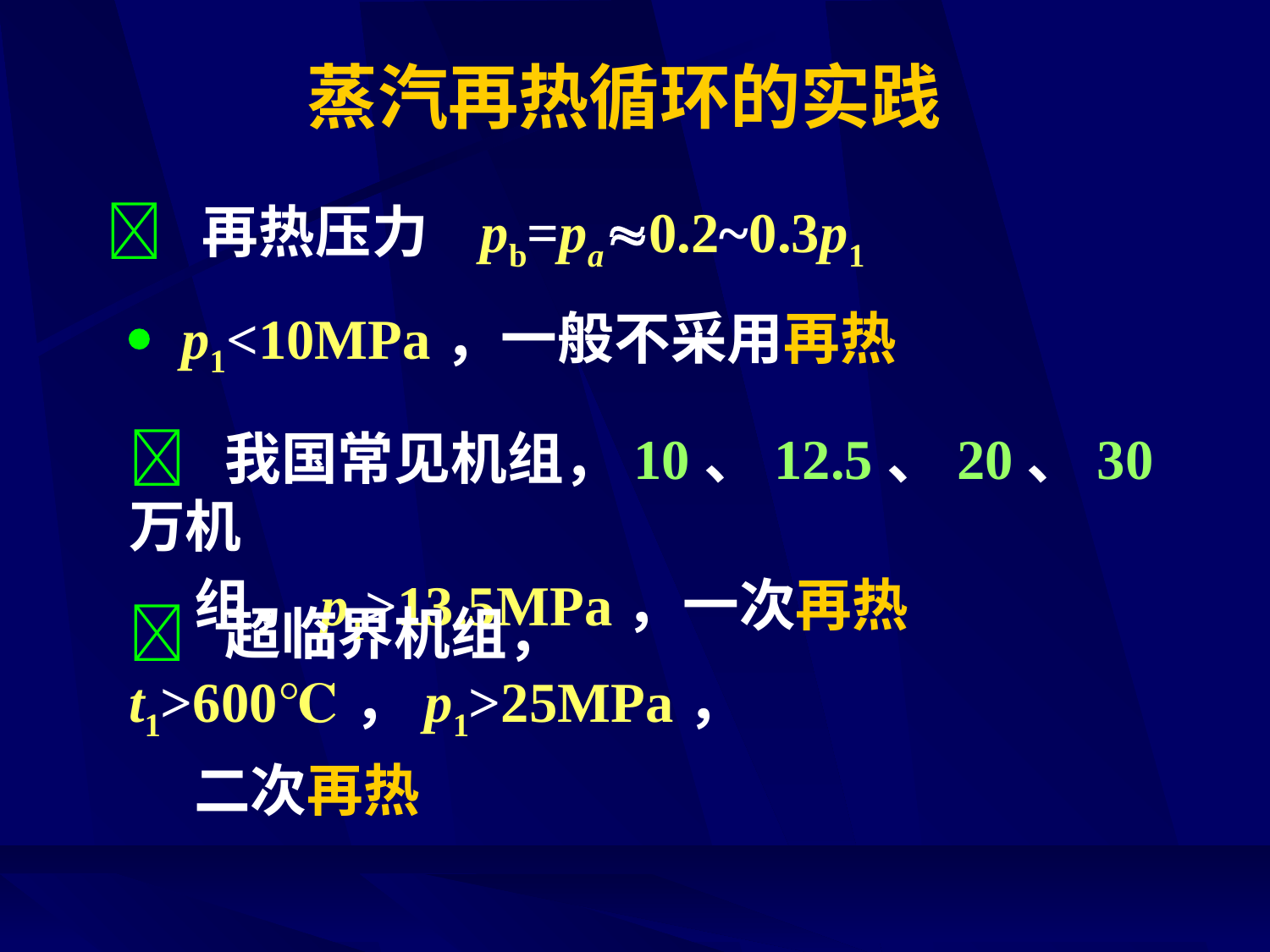

# 蒸汽再热循环的实践
•  再热压力   pb=pa≈0.2~0.3p1
•  p1<10MPa，一般不采用再热
•  我国常见机组，10、12.5、20、30万机
    组，p1>13.5MPa，一次再热
•  超临界机组， t1>600℃，p1>25MPa，
    二次再热